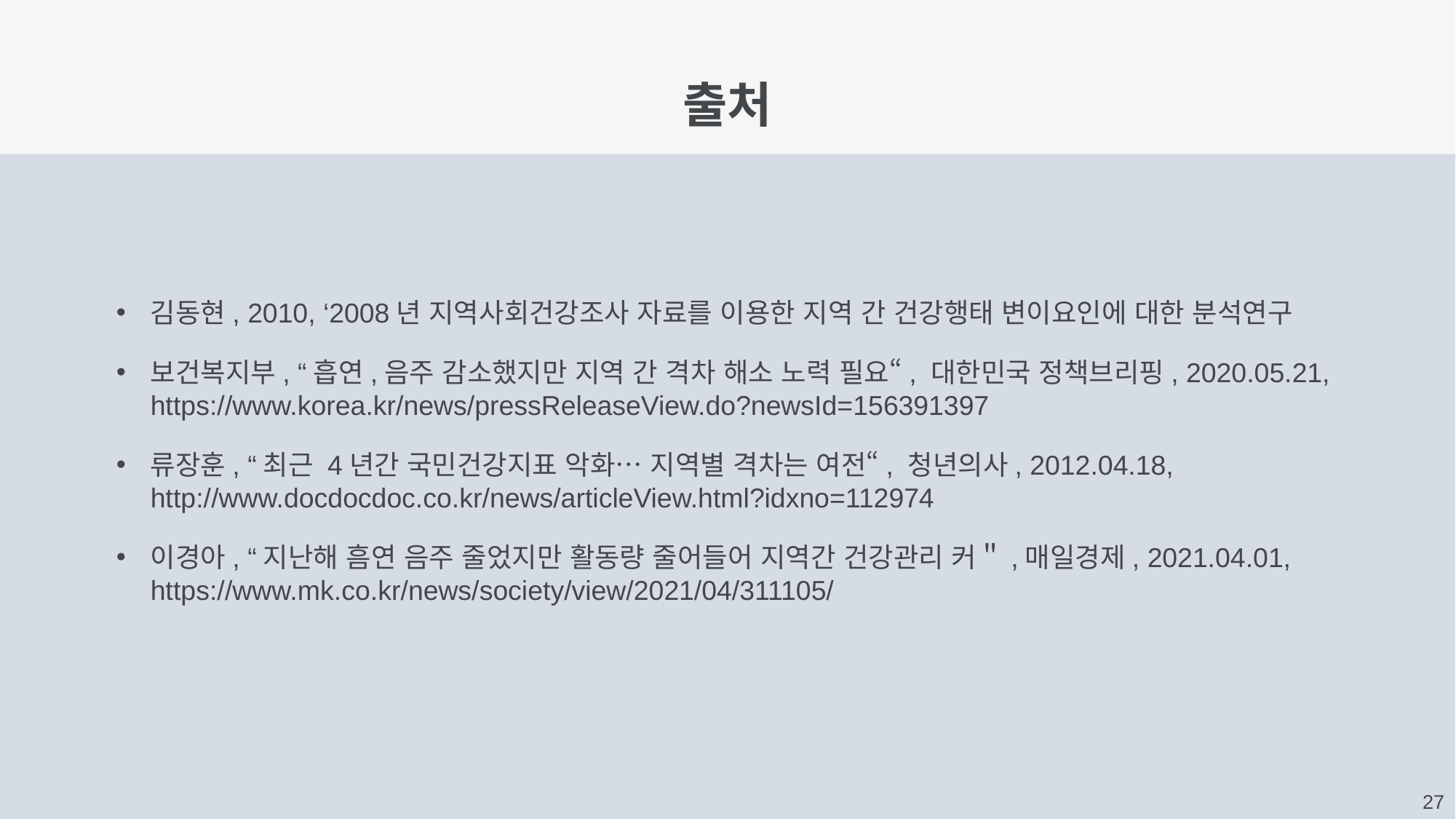

출처

김동현, 2010, ‘2008년 지역사회건강조사 자료를 이용한 지역 간 건강행태 변이요인에 대한 분석연구
보건복지부, “흡연,음주 감소했지만 지역 간 격차 해소 노력 필요“, 대한민국 정책브리핑, 2020.05.21, https://www.korea.kr/news/pressReleaseView.do?newsId=156391397
류장훈, “최근 4년간 국민건강지표 악화… 지역별 격차는 여전“, 청년의사, 2012.04.18, http://www.docdocdoc.co.kr/news/articleView.html?idxno=112974
이경아, “지난해 흠연 음주 줄었지만 활동량 줄어들어 지역간 건강관리 커＂,매일경제, 2021.04.01, https://www.mk.co.kr/news/society/view/2021/04/311105/
22
27